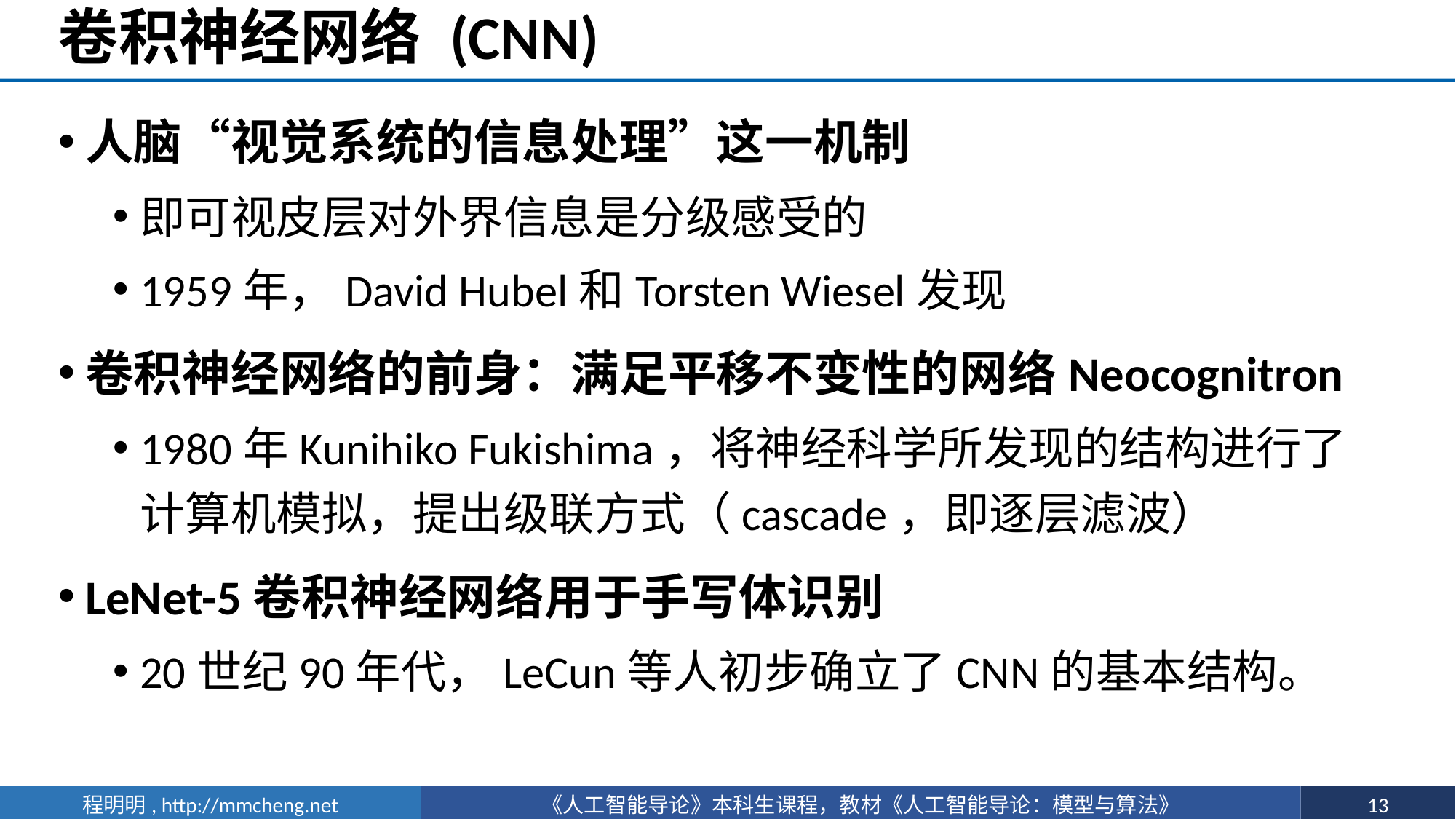

# 卷积神经网络 (CNN)
人脑“视觉系统的信息处理”这一机制
即可视皮层对外界信息是分级感受的
1959年，David Hubel和Torsten Wiesel发现
卷积神经网络的前身：满足平移不变性的网络Neocognitron
1980年Kunihiko Fukishima，将神经科学所发现的结构进行了计算机模拟，提出级联方式（cascade，即逐层滤波）
LeNet-5卷积神经网络用于手写体识别
20世纪90年代，LeCun等人初步确立了CNN的基本结构。